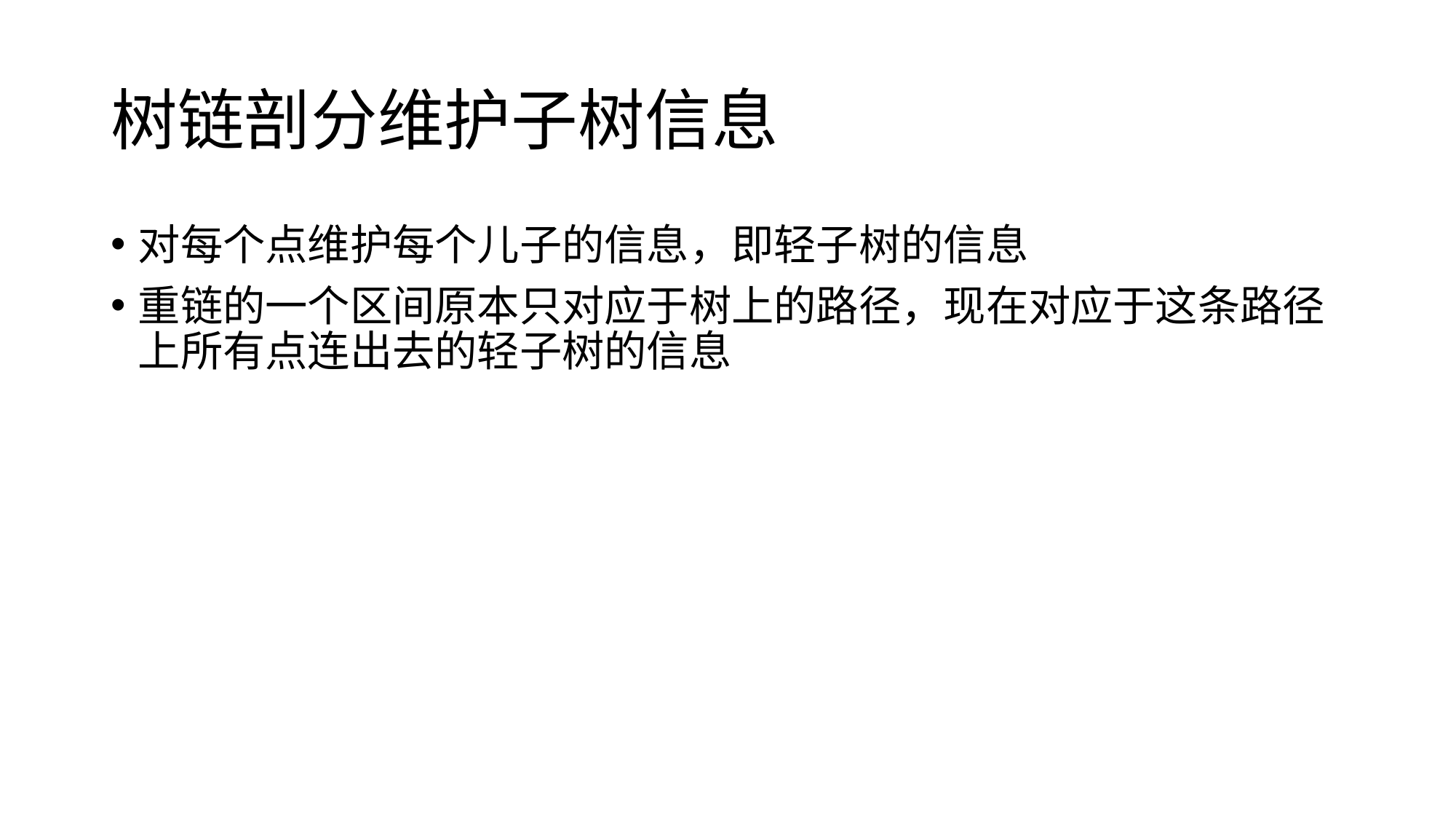

# 树链剖分维护子树信息
对每个点维护每个儿子的信息，即轻子树的信息
重链的一个区间原本只对应于树上的路径，现在对应于这条路径上所有点连出去的轻子树的信息